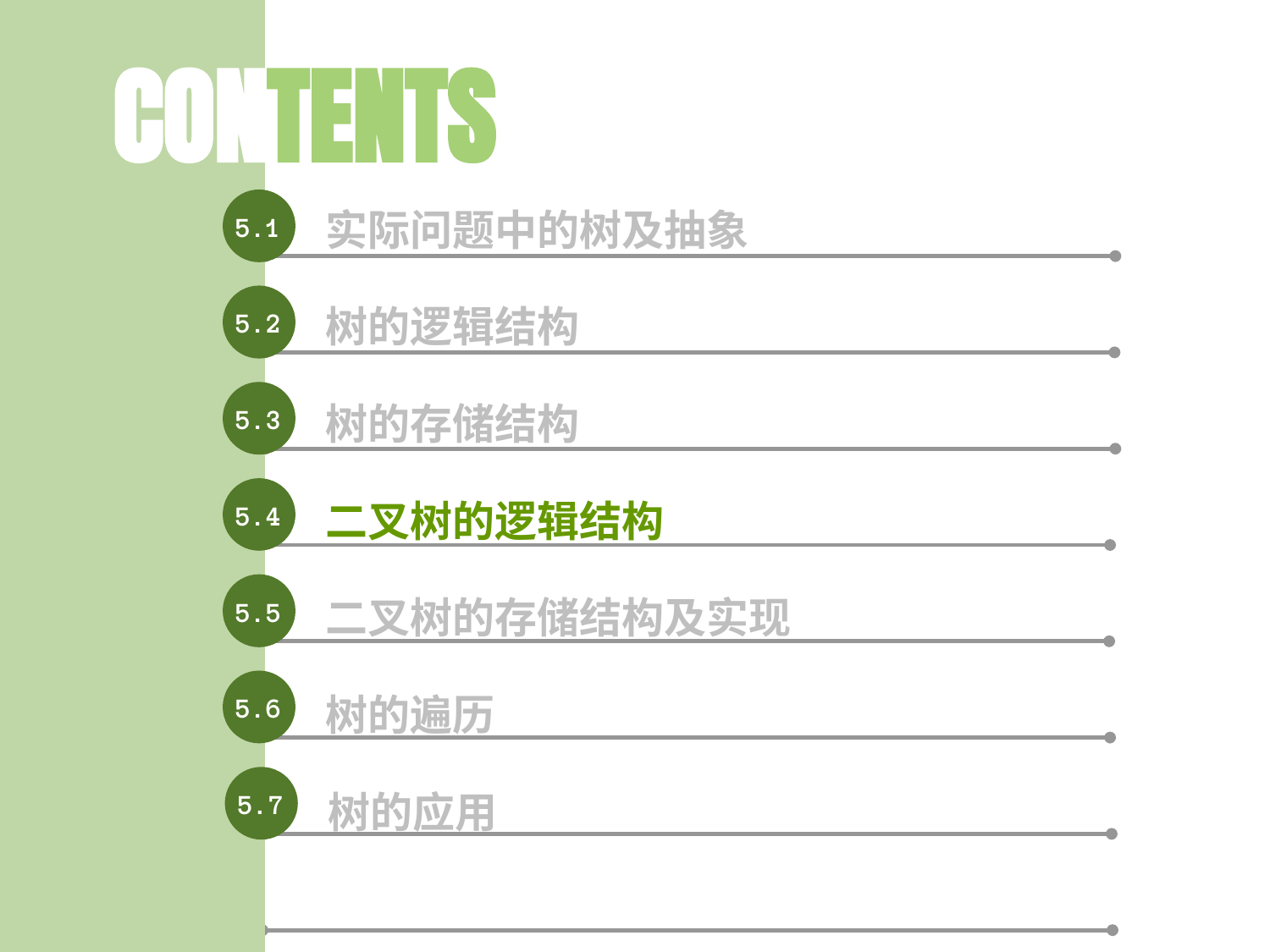

CONTENTS
5.1
实际问题中的树及抽象
5.2
树的逻辑结构
5.3
树的存储结构
5.4
二叉树的逻辑结构
5.5
二叉树的存储结构及实现
5.6
树的遍历
5.7
树的应用